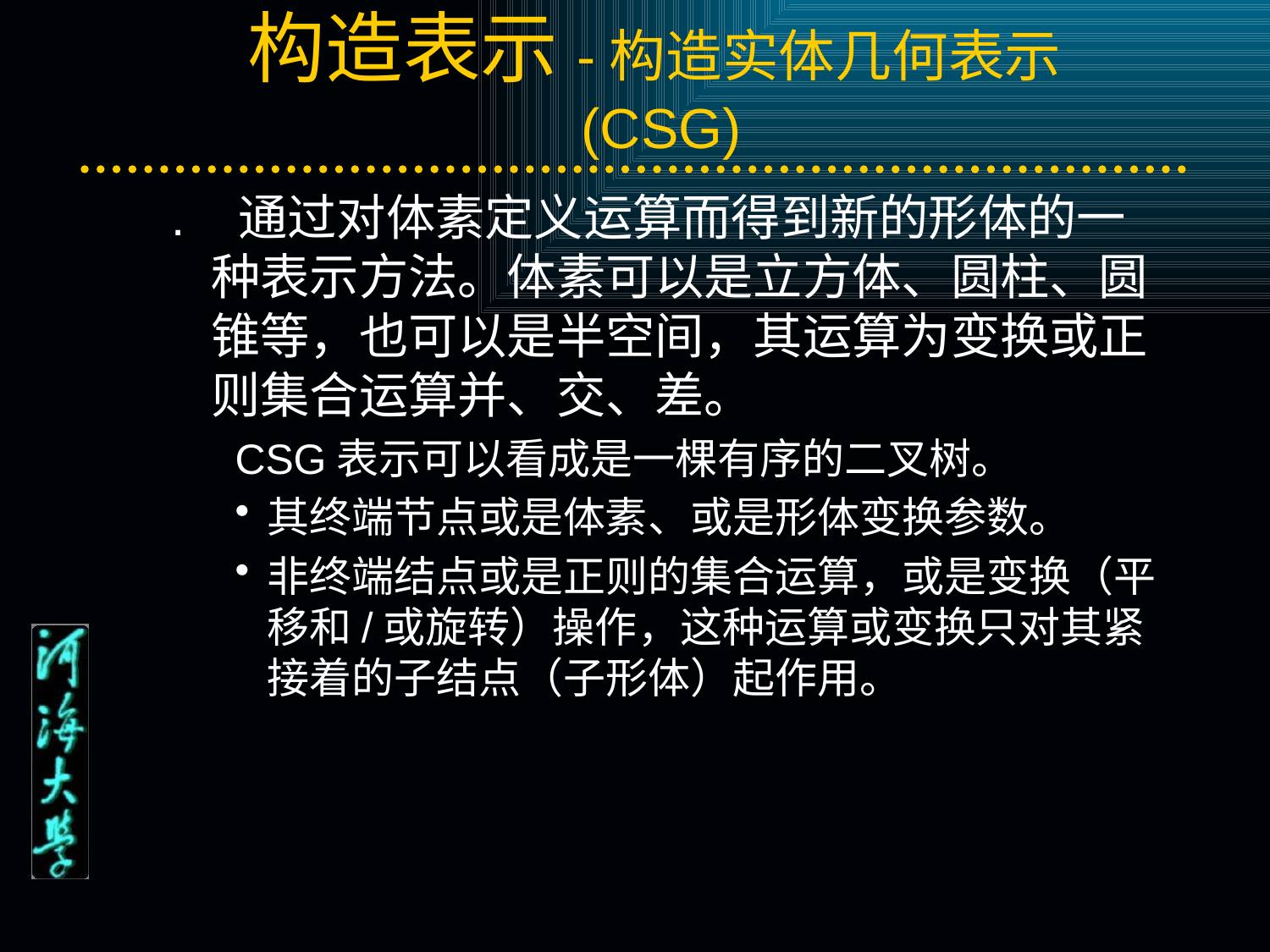

# 构造表示-构造实体几何表示(CSG)
.   通过对体素定义运算而得到新的形体的一种表示方法。体素可以是立方体、圆柱、圆锥等，也可以是半空间，其运算为变换或正则集合运算并、交、差。
CSG表示可以看成是一棵有序的二叉树。
其终端节点或是体素、或是形体变换参数。
非终端结点或是正则的集合运算，或是变换（平移和/或旋转）操作，这种运算或变换只对其紧接着的子结点（子形体）起作用。
51